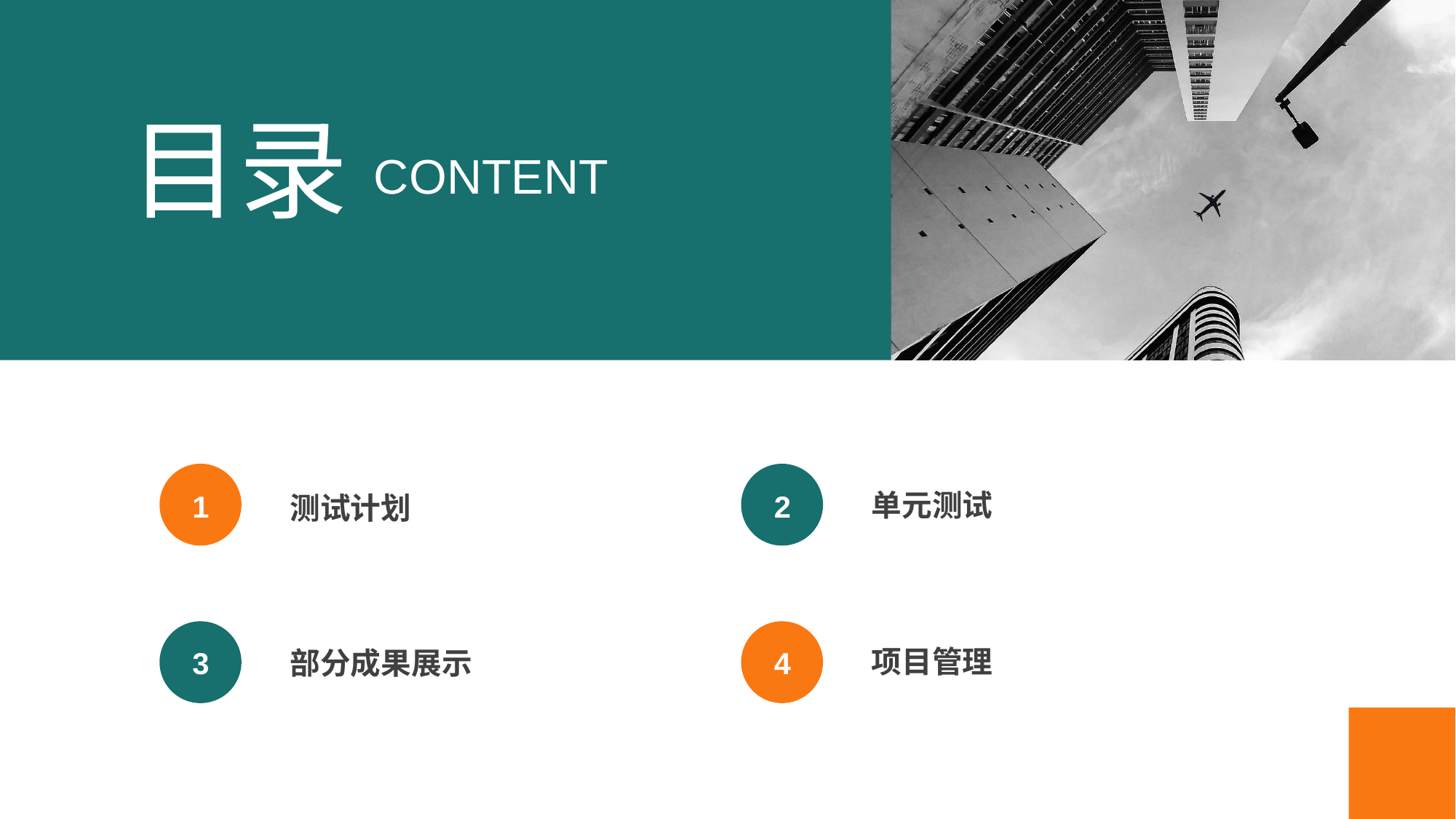

目录
CONTENT

单元测试
1
2
测试计划

项目管理
3
4
部分成果展示